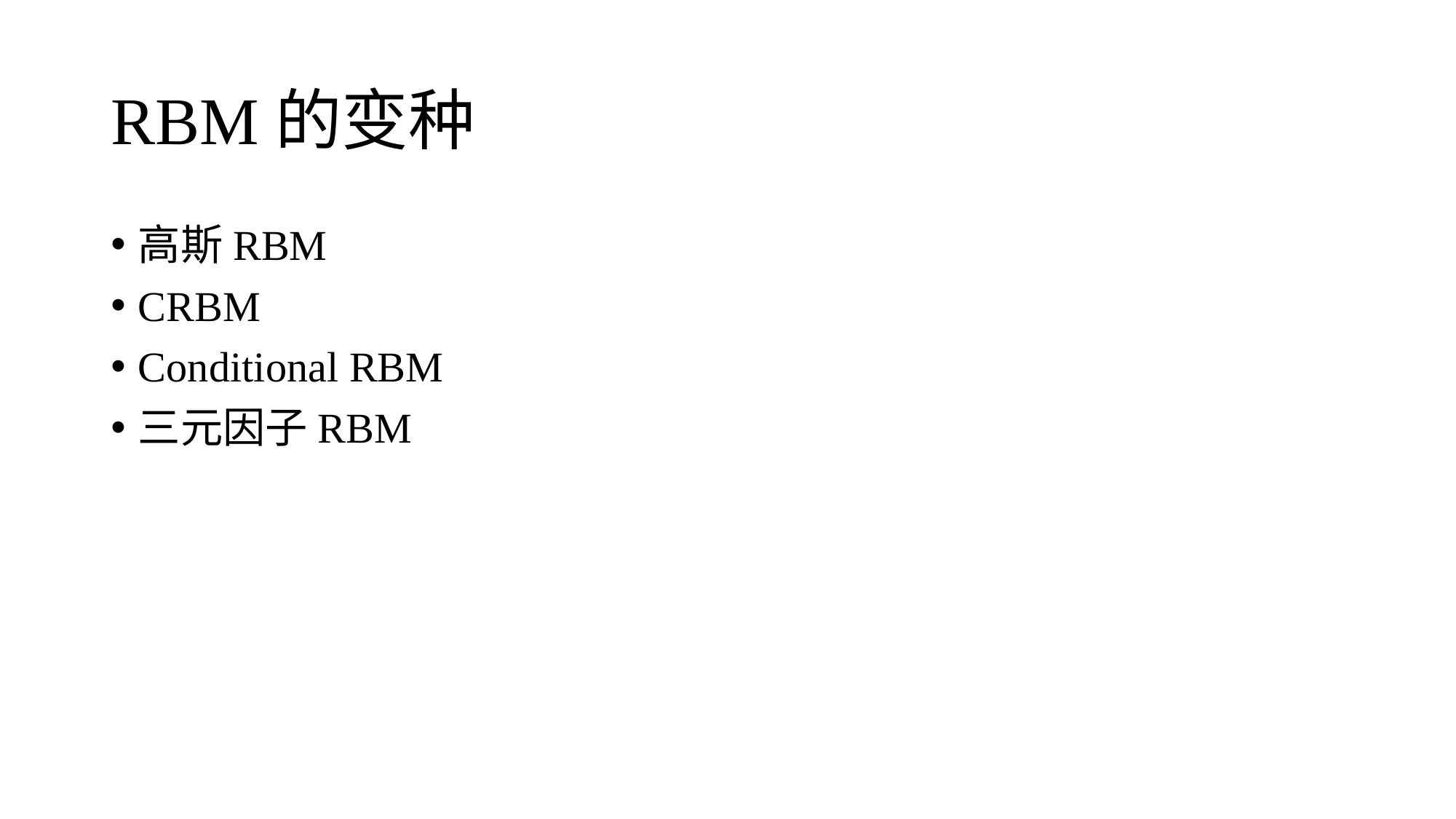

# RBM的变种
高斯RBM
CRBM
Conditional RBM
三元因子RBM